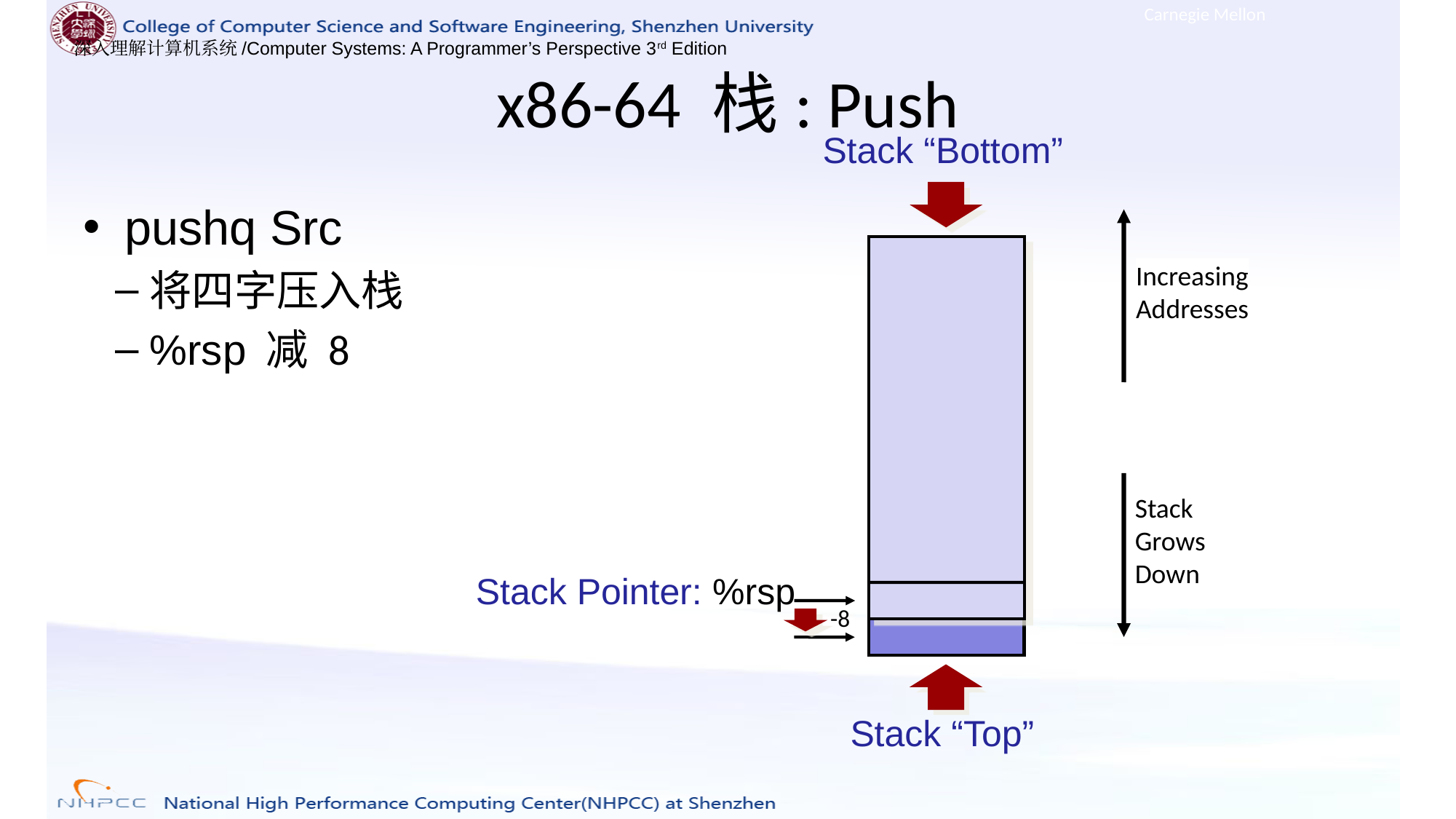

Carnegie Mellon
# x86-64 栈: Push
Stack “Bottom”

pushq Src
将四字压入栈
%rsp 减 8

Increasing
Addresses

Stack Grows
Down
Stack Pointer: %rsp

Stack “Top”

-8